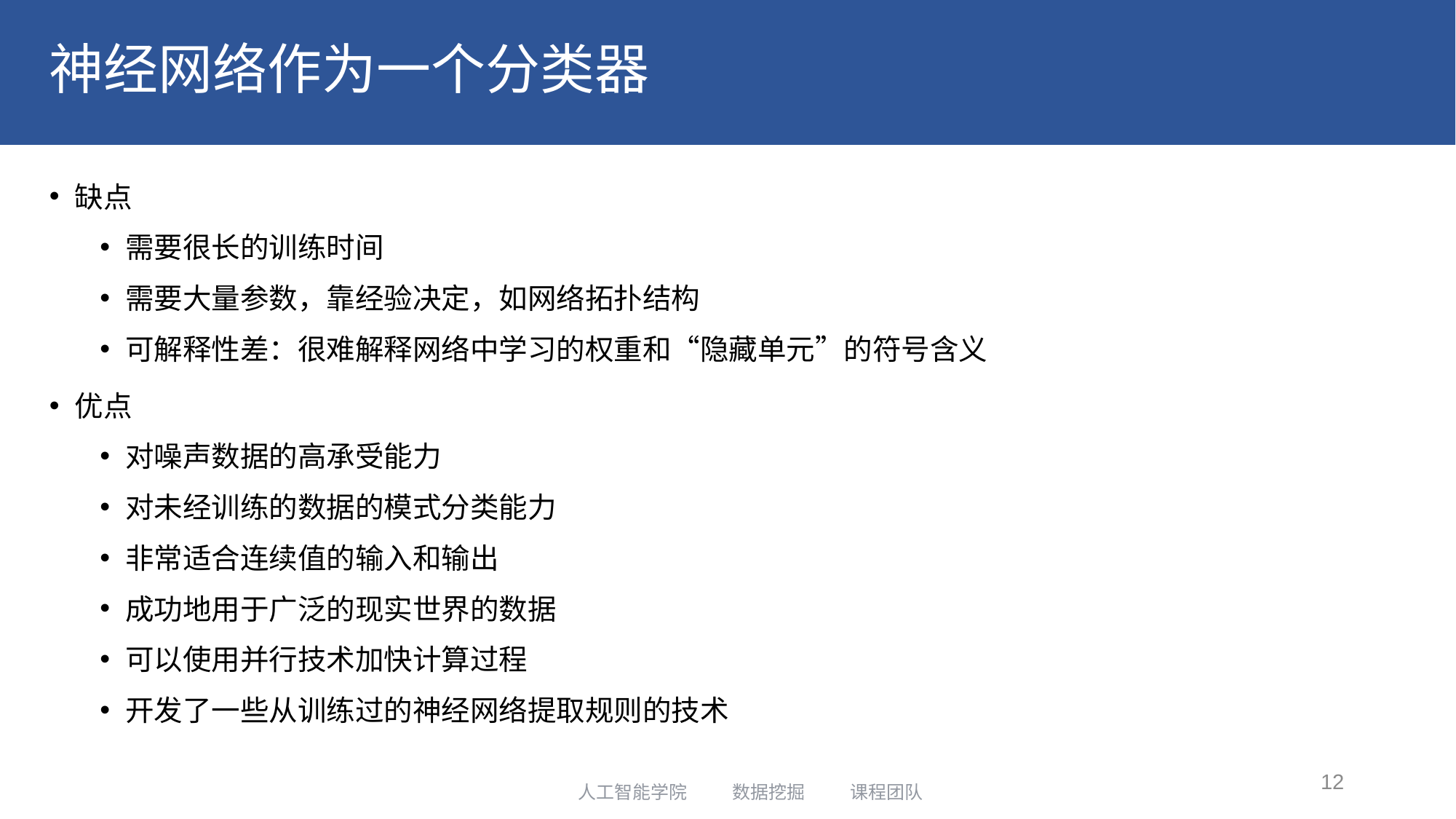

# 神经网络作为一个分类器
缺点
需要很长的训练时间
需要大量参数，靠经验决定，如网络拓扑结构
可解释性差：很难解释网络中学习的权重和“隐藏单元”的符号含义
优点
对噪声数据的高承受能力
对未经训练的数据的模式分类能力
非常适合连续值的输入和输出
成功地用于广泛的现实世界的数据
可以使用并行技术加快计算过程
开发了一些从训练过的神经网络提取规则的技术

12
人工智能学院        数据挖掘        课程团队